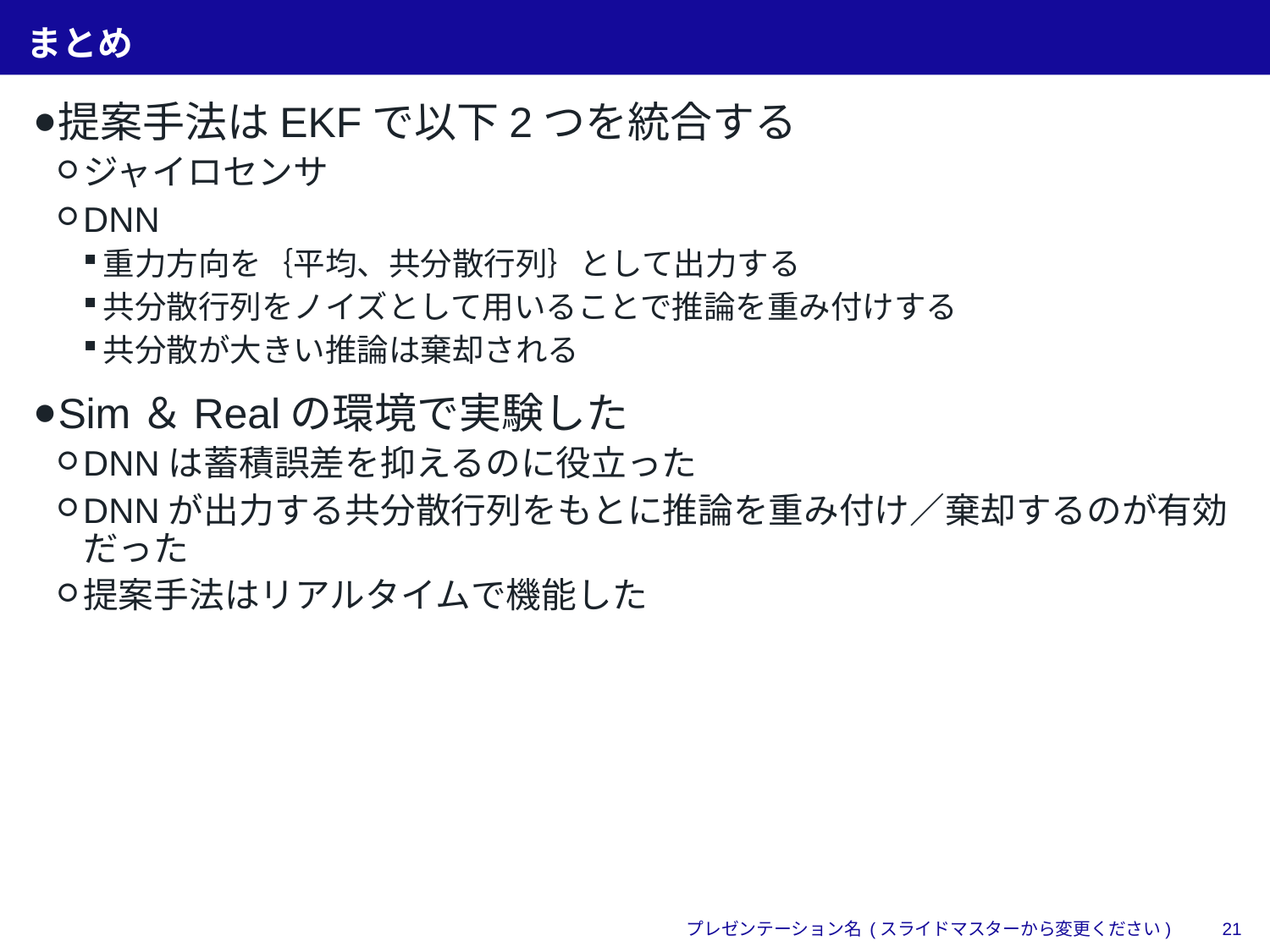

# まとめ
提案手法はEKFで以下2つを統合する
ジャイロセンサ
DNN
重力方向を｛平均、共分散行列｝として出力する
共分散行列をノイズとして用いることで推論を重み付けする
共分散が大きい推論は棄却される
Sim＆Realの環境で実験した
DNNは蓄積誤差を抑えるのに役立った
DNNが出力する共分散行列をもとに推論を重み付け／棄却するのが有効だった
提案手法はリアルタイムで機能した